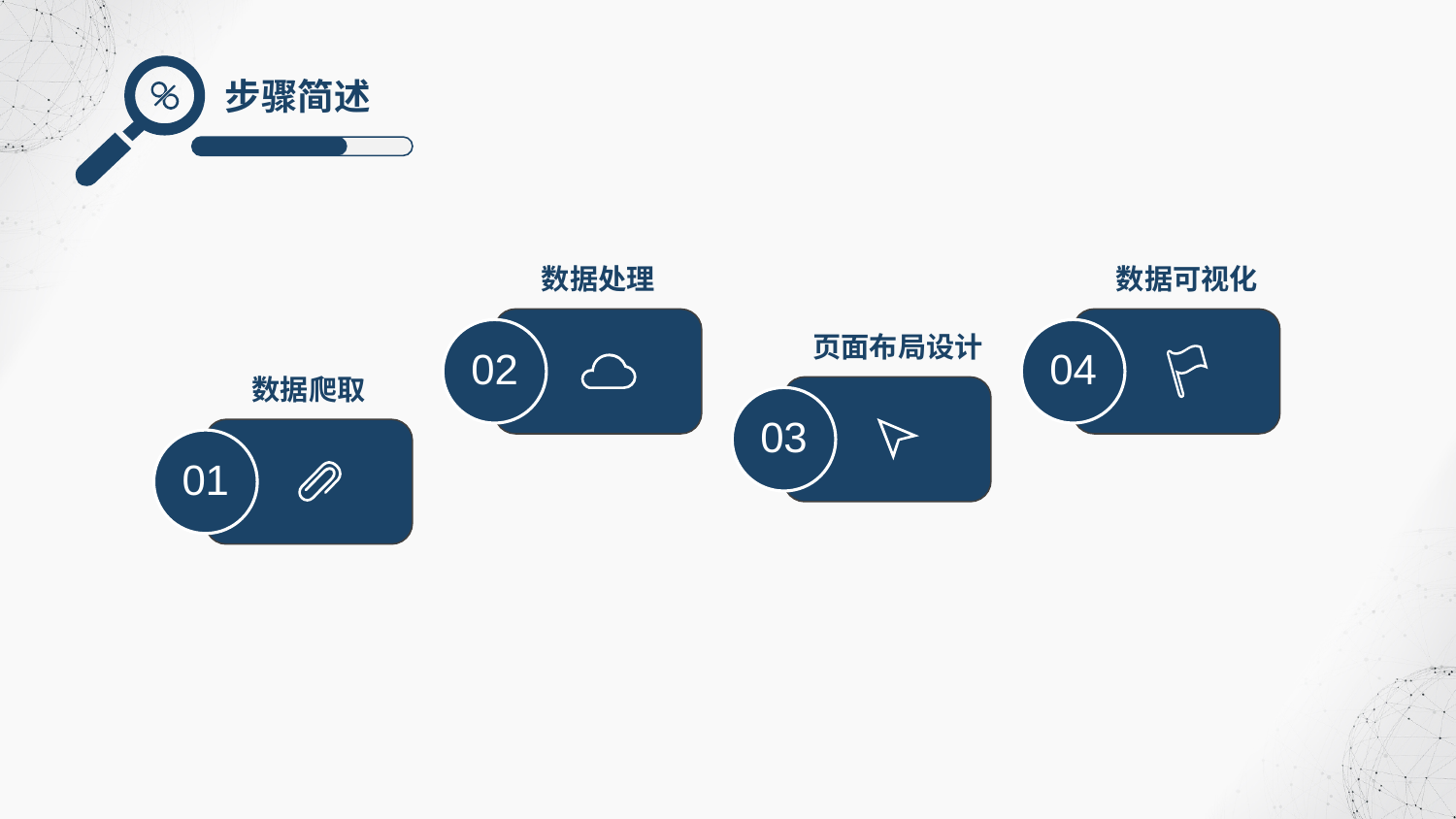

步骤简述

数据处理
数据可视化

02

04

页面布局设计
数据爬取

03

01